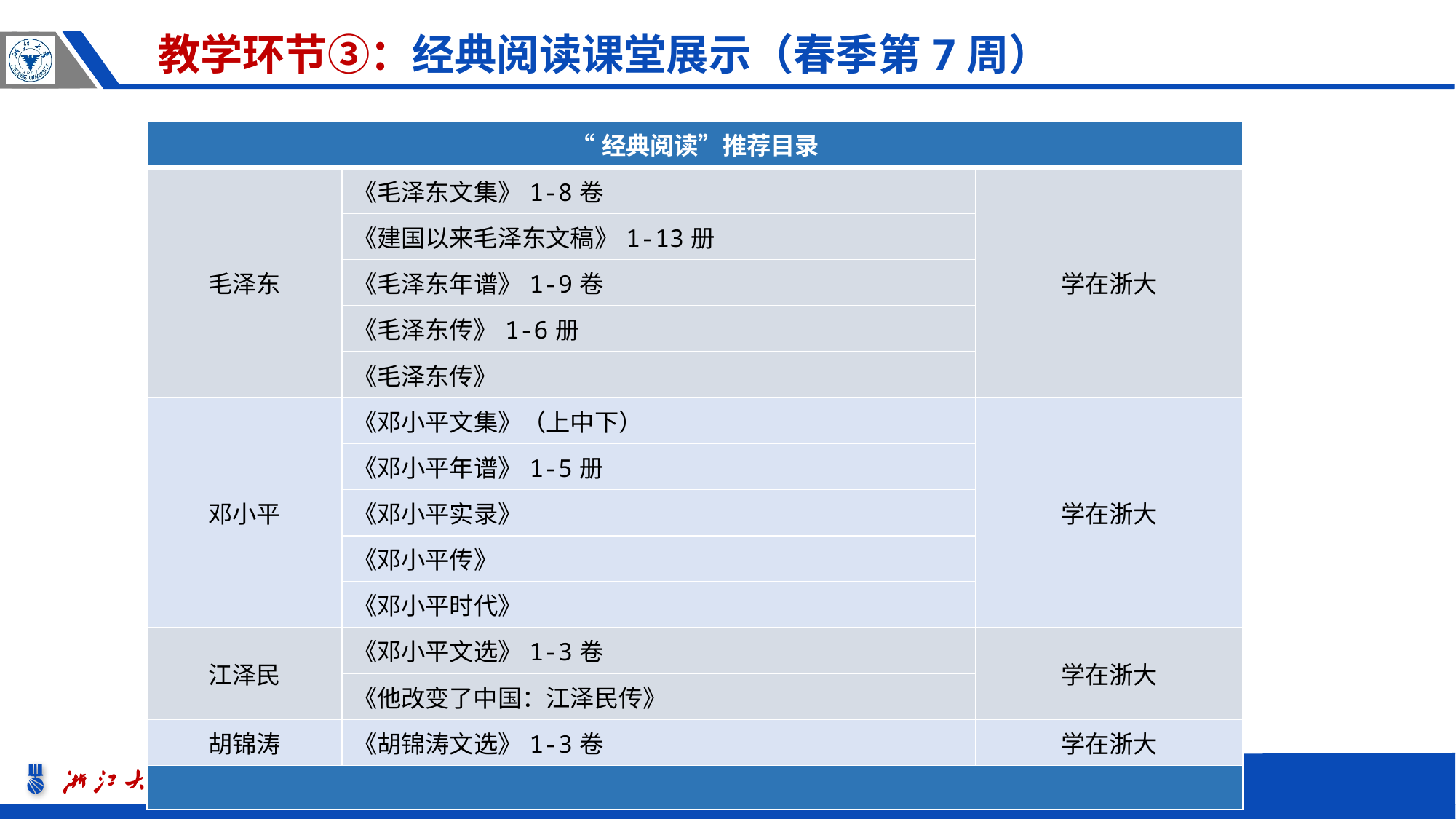

教学环节③：经典阅读课堂展示（春季第7周）
| “经典阅读”推荐目录 |  |  |
| --- | --- | --- |
| 毛泽东 | 《毛泽东文集》1-8卷 | 学在浙大 |
|  | 《建国以来毛泽东文稿》1-13册 |  |
|  | 《毛泽东年谱》1-9卷 |  |
|  | 《毛泽东传》1-6册 |  |
|  | 《毛泽东传》 |  |
| 邓小平 | 《邓小平文集》（上中下） | 学在浙大 |
|  | 《邓小平年谱》1-5册 |  |
|  | 《邓小平实录》 |  |
|  | 《邓小平传》 |  |
|  | 《邓小平时代》 |  |
| 江泽民 | 《邓小平文选》1-3卷 | 学在浙大 |
|  | 《他改变了中国：江泽民传》 |  |
| 胡锦涛 | 《胡锦涛文选》1-3卷 | 学在浙大 |
|  |  |  |